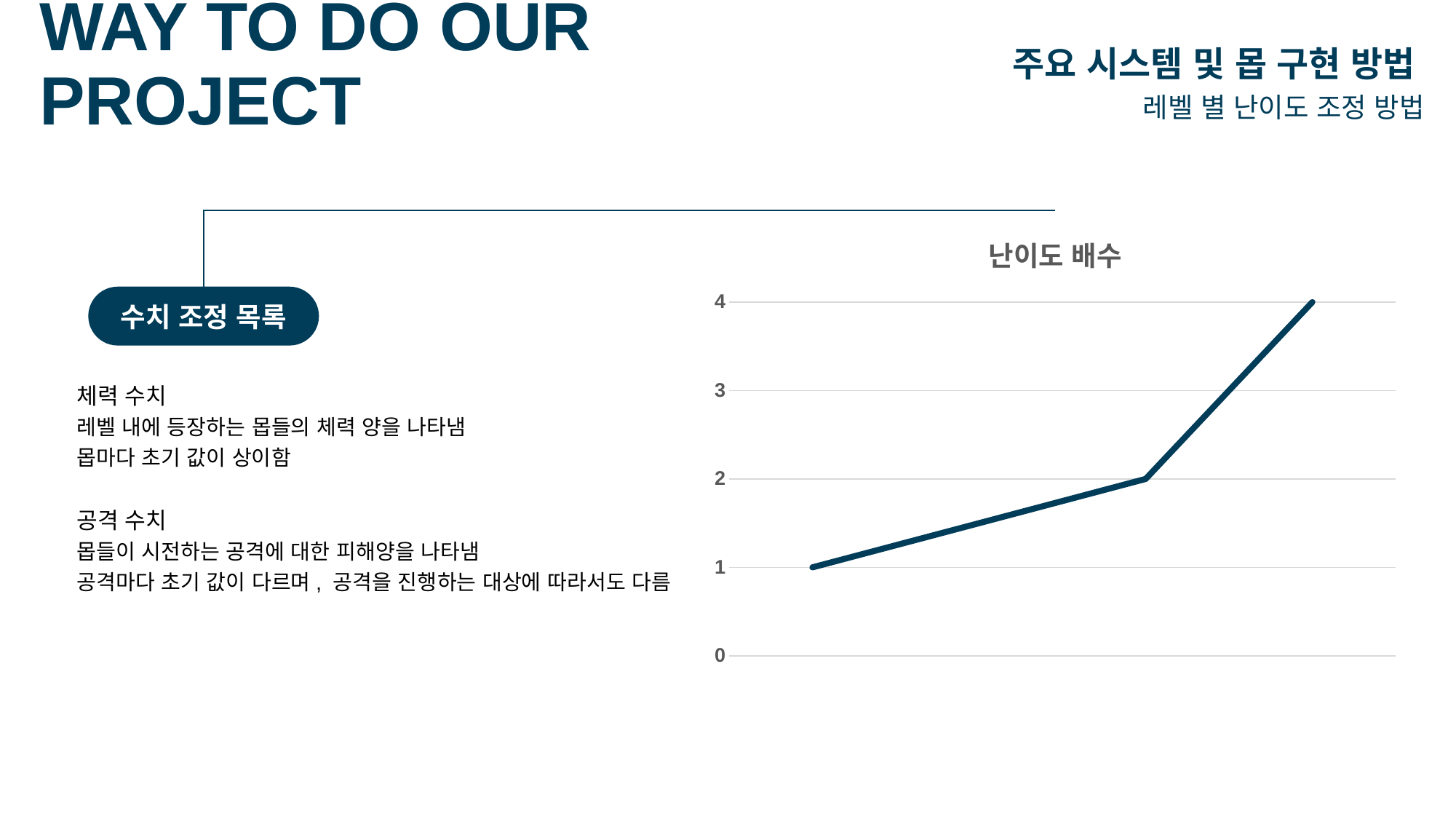

# WAY TO DO OUR PROJECT
주요 시스템 및 몹 구현 방법
레벨 별 난이도 조정 방법

### Chart: 난이도 배수

| Category | 열 |
|---|---|
| 1~2 Stage | 1.0 |
| 3~4 Stage | 1.5 |
| 5~6 Stage | 2.0 |
| 7 Stage | 4.0 |
수치 조정 목록
체력 수치
레벨 내에 등장하는 몹들의 체력 양을 나타냄
몹마다 초기 값이 상이함

공격 수치
몹들이 시전하는 공격에 대한 피해양을 나타냄
공격마다 초기 값이 다르며, 공격을 진행하는 대상에 따라서도 다름